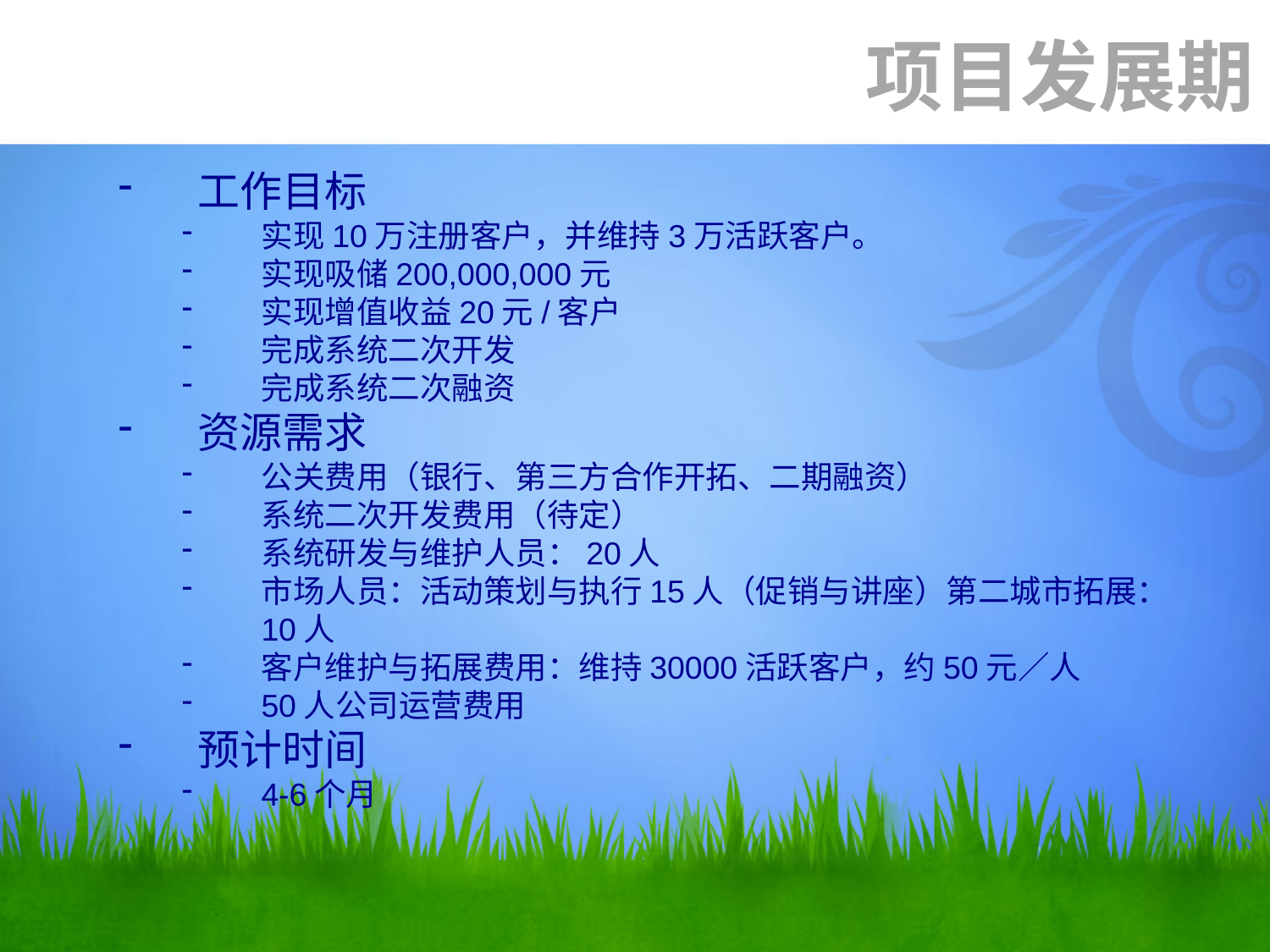

项目发展期
工作目标
实现10万注册客户，并维持3万活跃客户。
实现吸储200,000,000元
实现增值收益20元/客户
完成系统二次开发
完成系统二次融资
资源需求
公关费用（银行、第三方合作开拓、二期融资）
系统二次开发费用（待定）
系统研发与维护人员：20人
市场人员：活动策划与执行15人（促销与讲座）第二城市拓展：10人
客户维护与拓展费用：维持30000活跃客户，约50元／人
50人公司运营费用
预计时间
4-6个月